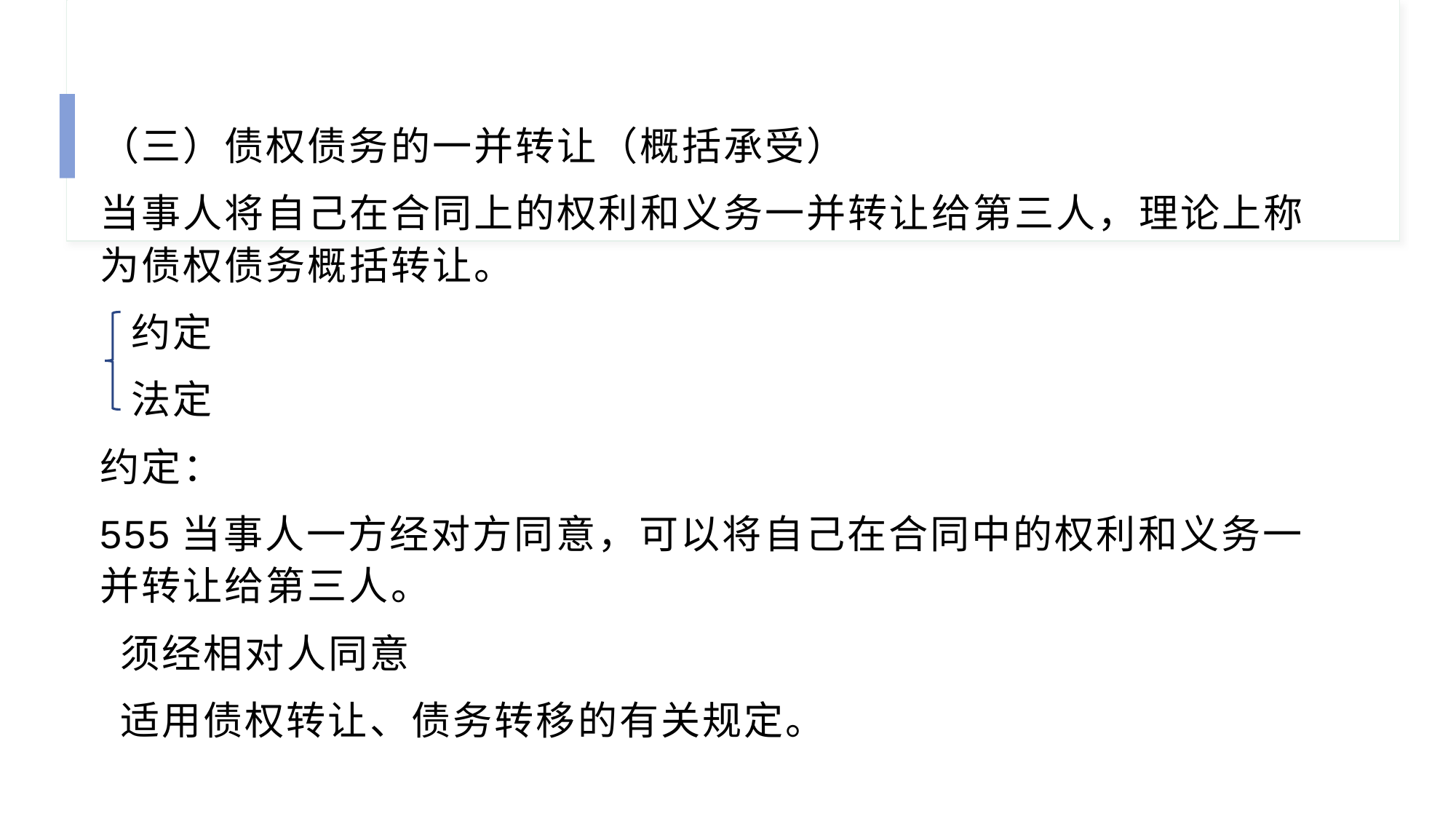

（三）债权债务的一并转让（概括承受）
当事人将自己在合同上的权利和义务一并转让给第三人，理论上称为债权债务概括转让。
  约定
  法定
约定：
555当事人一方经对方同意，可以将自己在合同中的权利和义务一并转让给第三人。
 须经相对人同意
 适用债权转让、债务转移的有关规定。